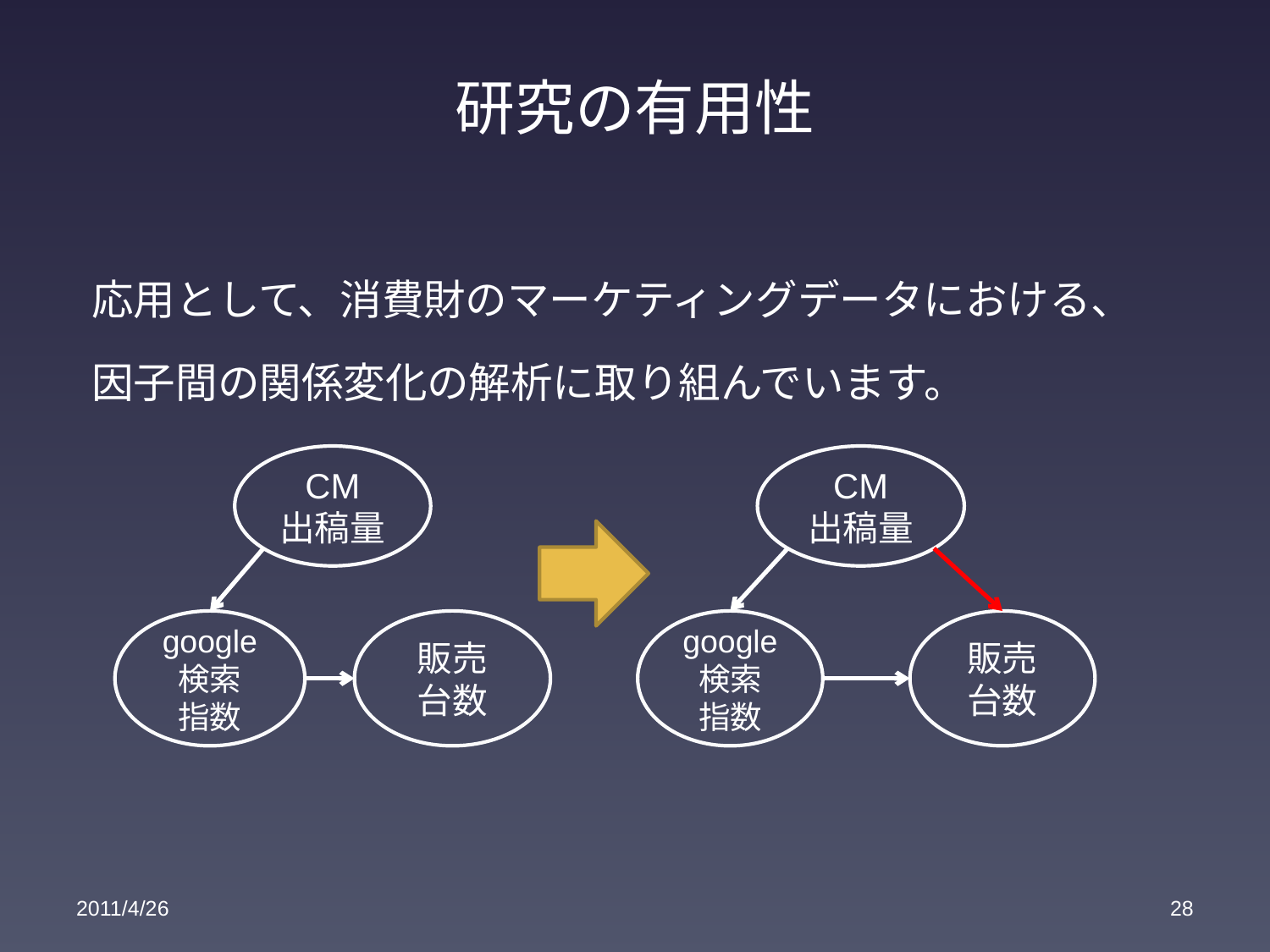

# 研究の有用性
応用として、消費財のマーケティングデータにおける、
因子間の関係変化の解析に取り組んでいます。

CM
出稿量
CM
出稿量

google
検索
指数
販売
台数
google
検索
指数
販売
台数
2011/4/26
28